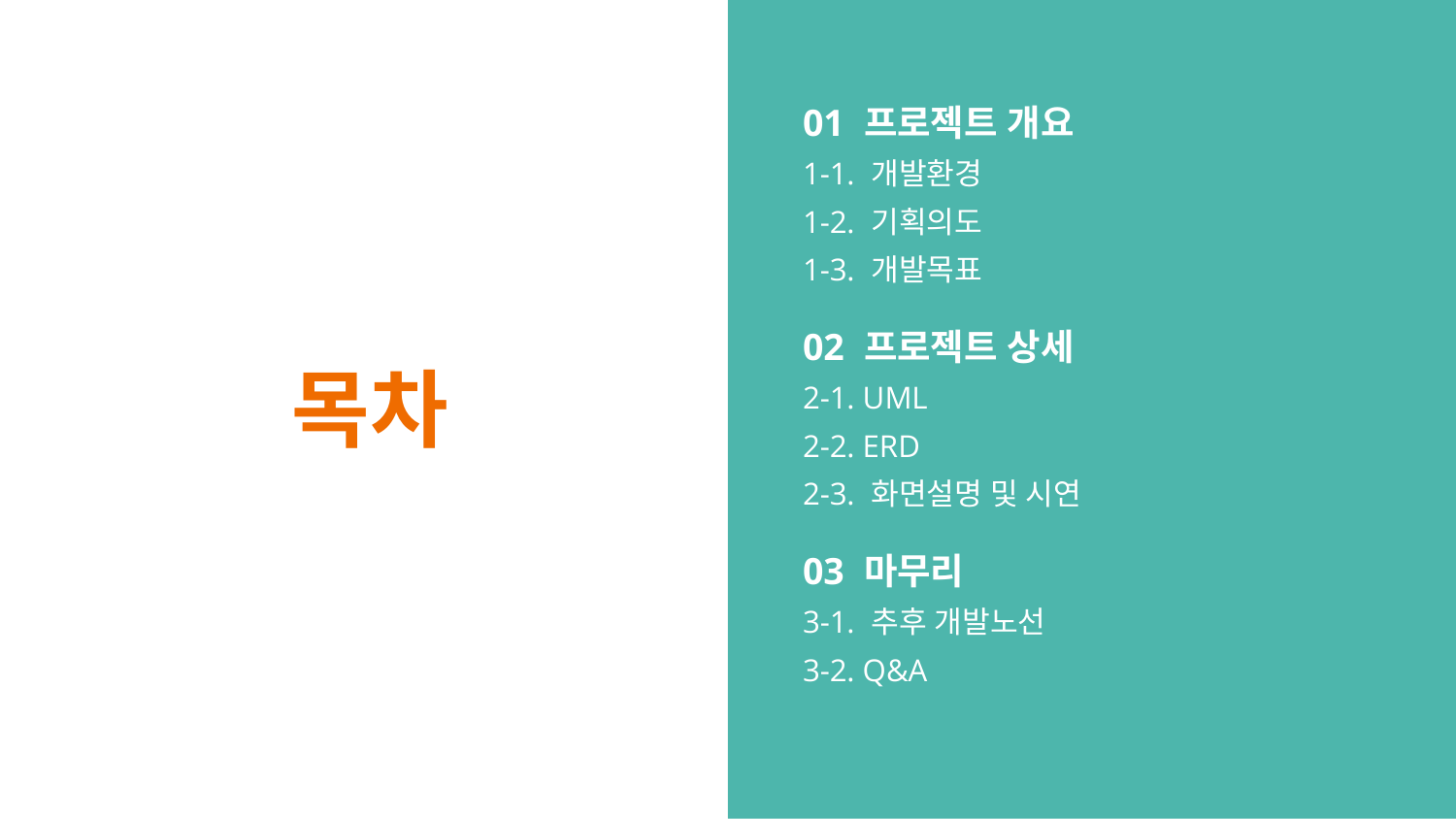

01 프로젝트 개요
1-1. 개발환경
1-2. 기획의도
1-3. 개발목표
02 프로젝트 상세
2-1. UML
2-2. ERD
2-3. 화면설명 및 시연
03 마무리
3-1. 추후 개발노선
3-2. Q&A
# 목차